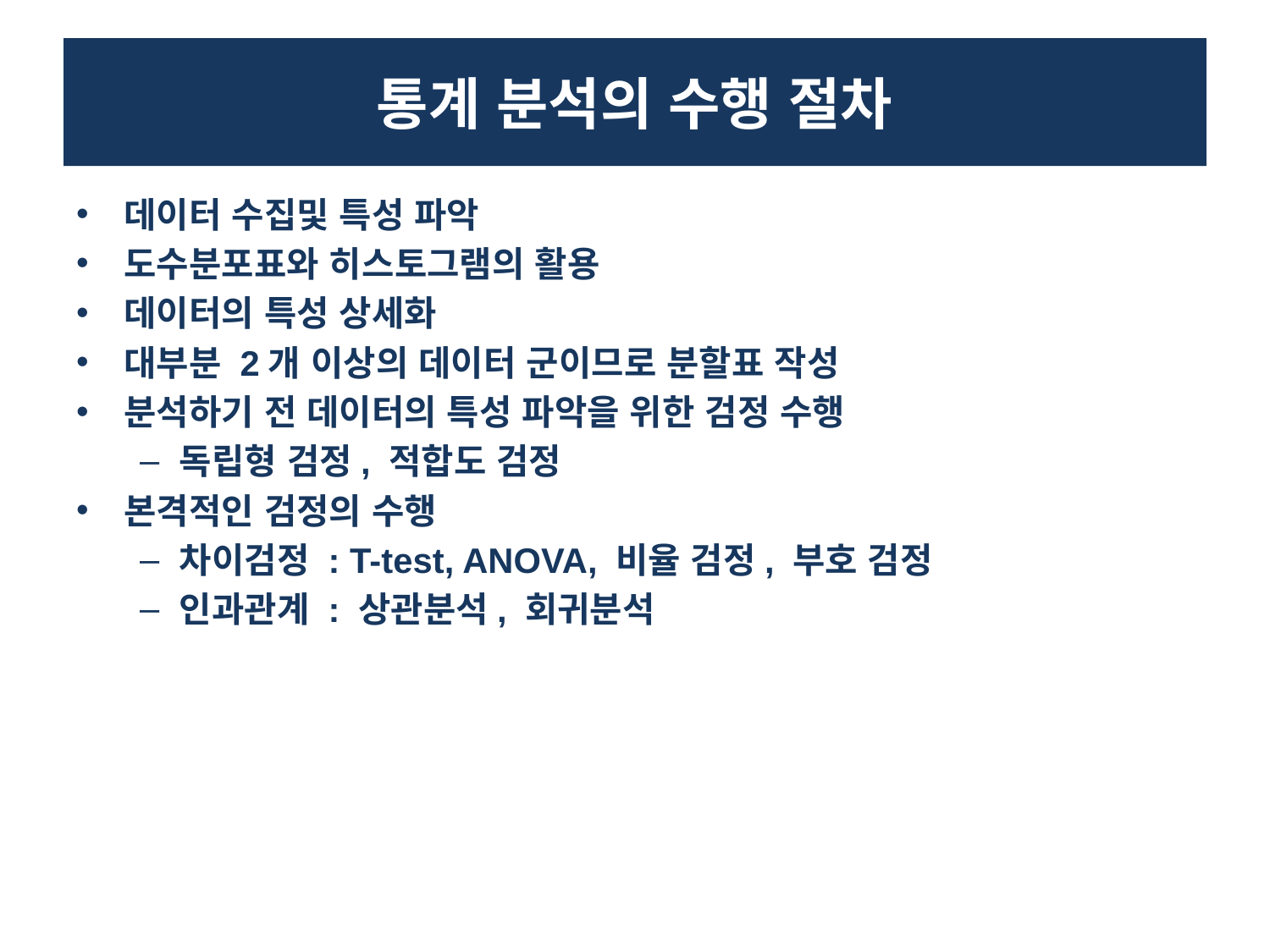

# 통계 분석의 수행 절차
데이터 수집및 특성 파악
도수분포표와 히스토그램의 활용
데이터의 특성 상세화
대부분 2개 이상의 데이터 군이므로 분할표 작성
분석하기 전 데이터의 특성 파악을 위한 검정 수행
독립형 검정, 적합도 검정
본격적인 검정의 수행
차이검정 : T-test, ANOVA, 비율 검정, 부호 검정
인과관계 : 상관분석, 회귀분석